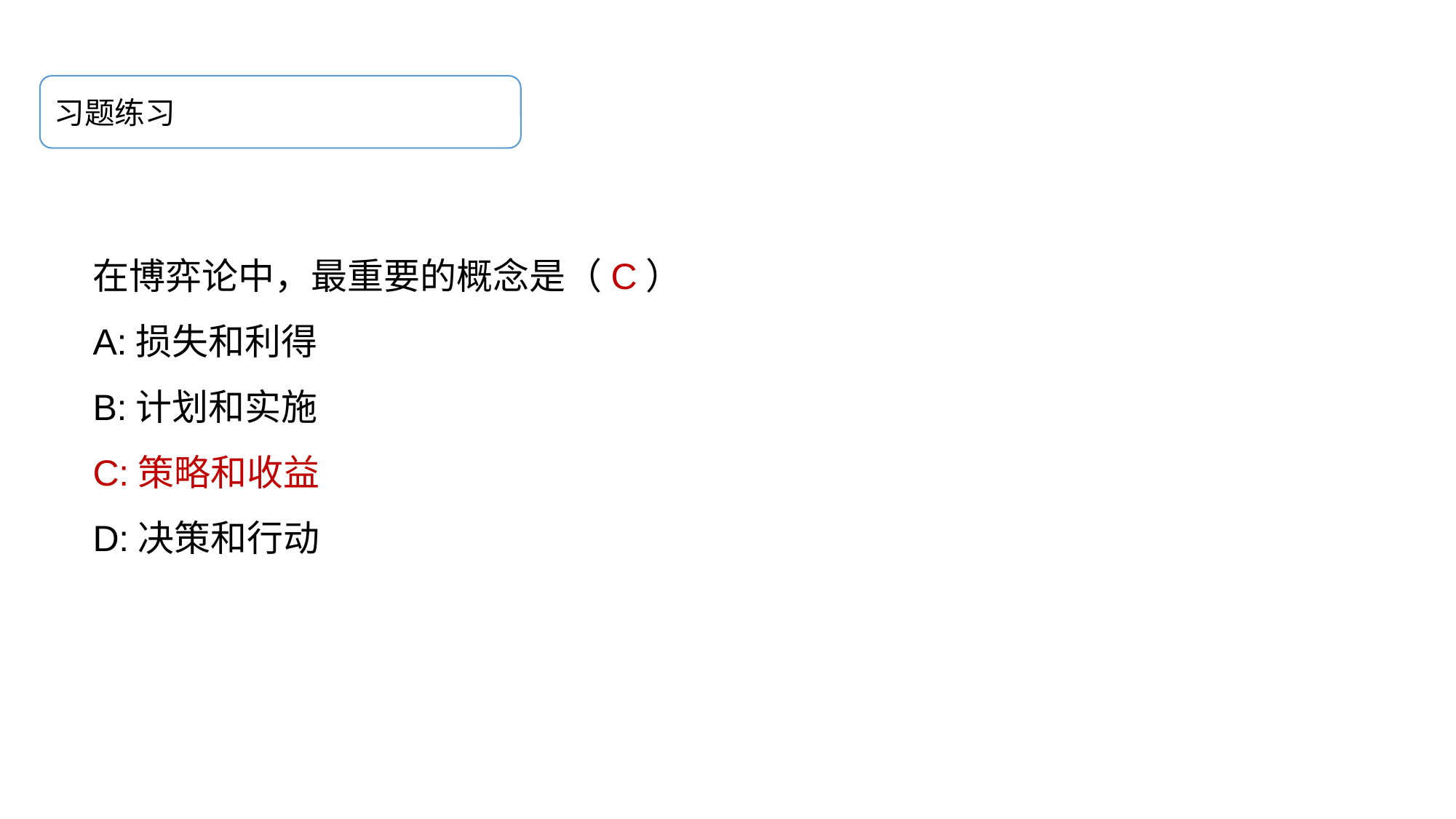

习题练习
在博弈论中，最重要的概念是（C）
A:损失和利得
B:计划和实施
C:策略和收益
D:决策和行动